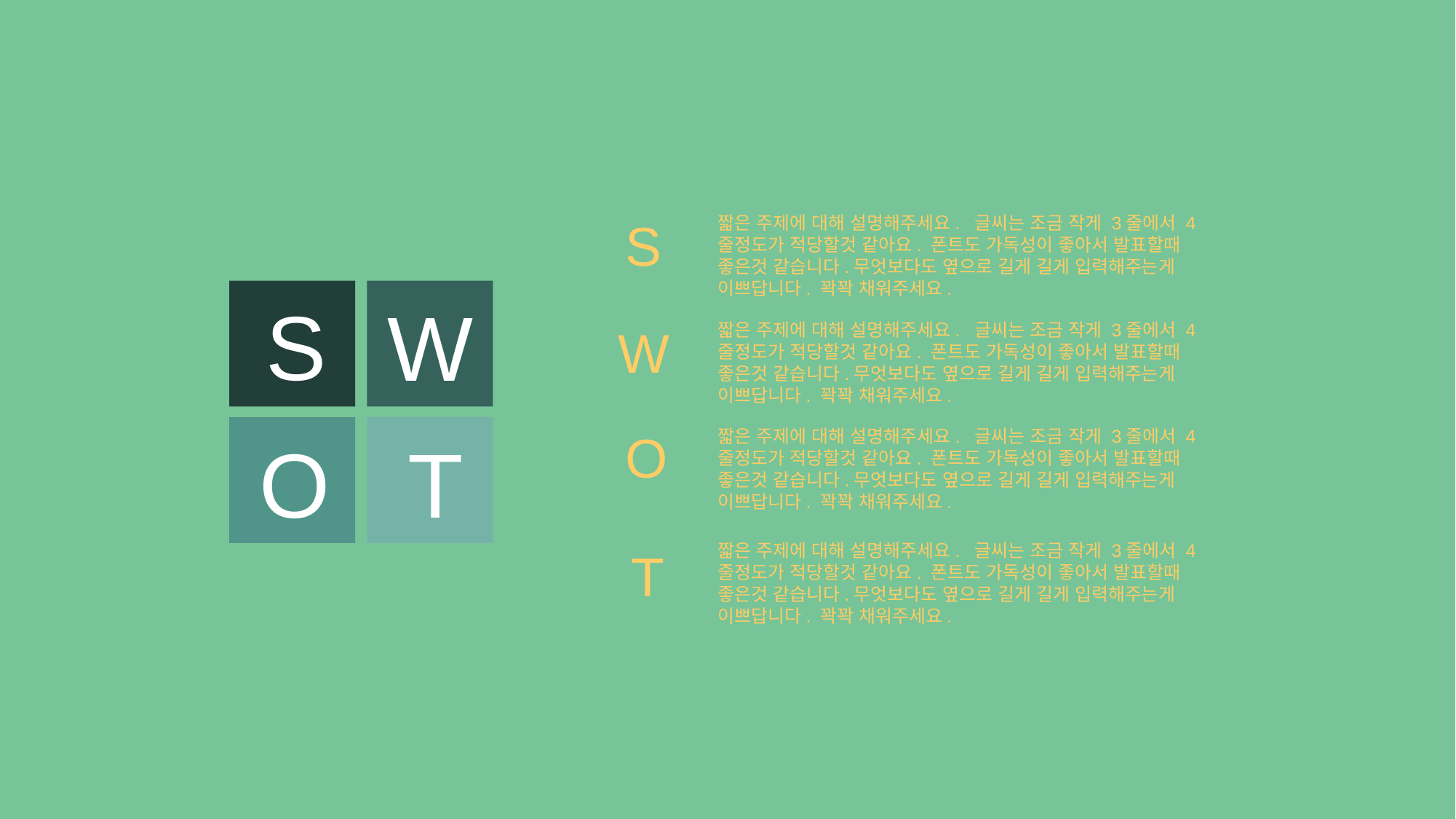

S
짧은 주제에 대해 설명해주세요.  글씨는 조금 작게 3줄에서 4줄정도가 적당할것 같아요. 폰트도 가독성이 좋아서 발표할때 좋은것 같습니다.무엇보다도 옆으로 길게 길게 입력해주는게 이쁘답니다. 꽉꽉 채워주세요.

S
W
짧은 주제에 대해 설명해주세요.  글씨는 조금 작게 3줄에서 4줄정도가 적당할것 같아요. 폰트도 가독성이 좋아서 발표할때 좋은것 같습니다.무엇보다도 옆으로 길게 길게 입력해주는게 이쁘답니다. 꽉꽉 채워주세요.
W

O
짧은 주제에 대해 설명해주세요.  글씨는 조금 작게 3줄에서 4줄정도가 적당할것 같아요. 폰트도 가독성이 좋아서 발표할때 좋은것 같습니다.무엇보다도 옆으로 길게 길게 입력해주는게 이쁘답니다. 꽉꽉 채워주세요.
O
T
짧은 주제에 대해 설명해주세요.  글씨는 조금 작게 3줄에서 4줄정도가 적당할것 같아요. 폰트도 가독성이 좋아서 발표할때 좋은것 같습니다.무엇보다도 옆으로 길게 길게 입력해주는게 이쁘답니다. 꽉꽉 채워주세요.
T